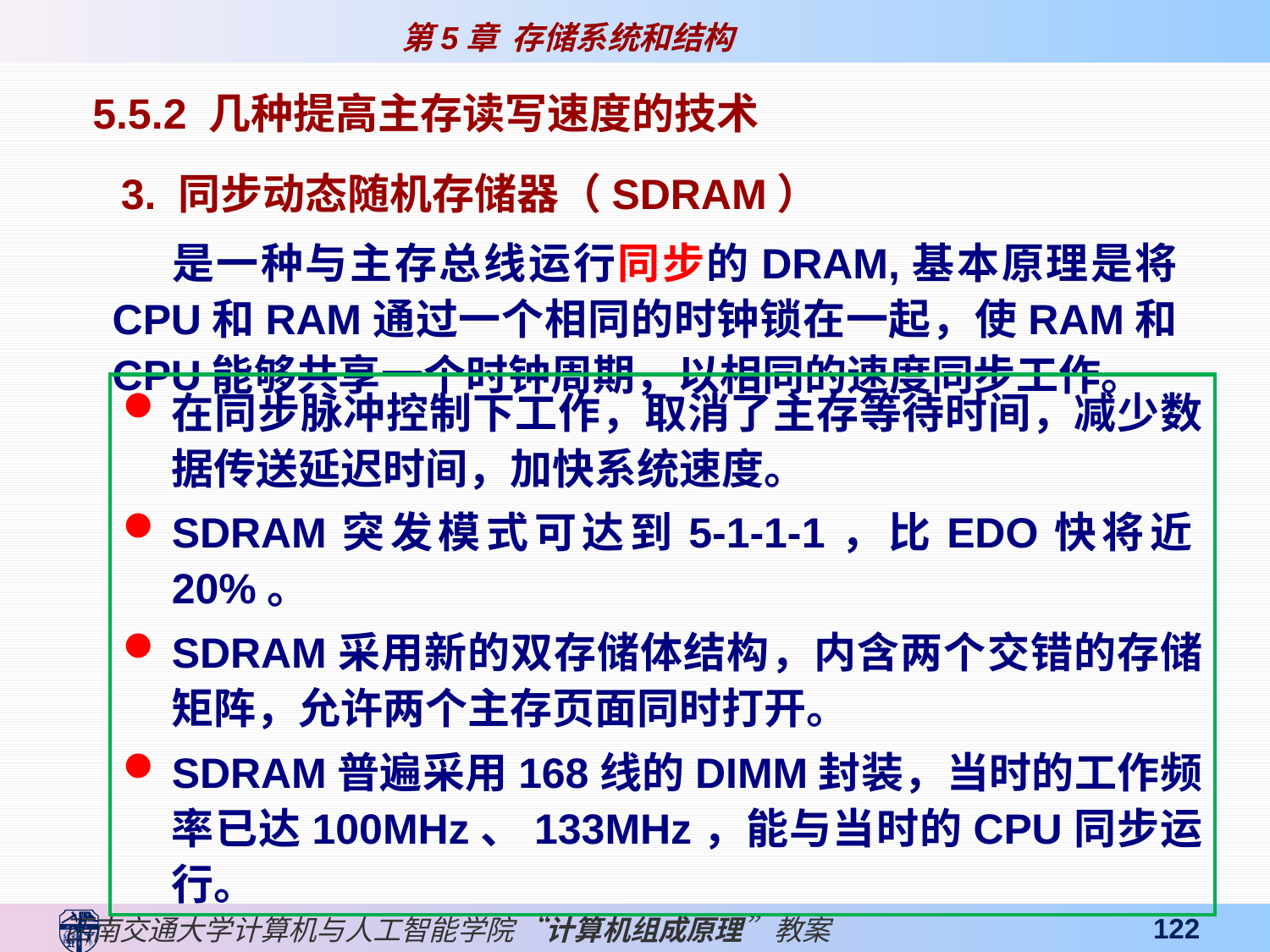

5.5.2 几种提高主存读写速度的技术
  3. 同步动态随机存储器（SDRAM）
    是一种与主存总线运行同步的DRAM,基本原理是将CPU和RAM通过一个相同的时钟锁在一起，使RAM和CPU能够共享一个时钟周期，以相同的速度同步工作。
在同步脉冲控制下工作，取消了主存等待时间，减少数据传送延迟时间，加快系统速度。
SDRAM突发模式可达到5-1-1-1，比EDO快将近20%。
SDRAM采用新的双存储体结构，内含两个交错的存储矩阵，允许两个主存页面同时打开。
SDRAM普遍采用168线的DIMM封装，当时的工作频率已达100MHz、133MHz，能与当时的CPU同步运行。